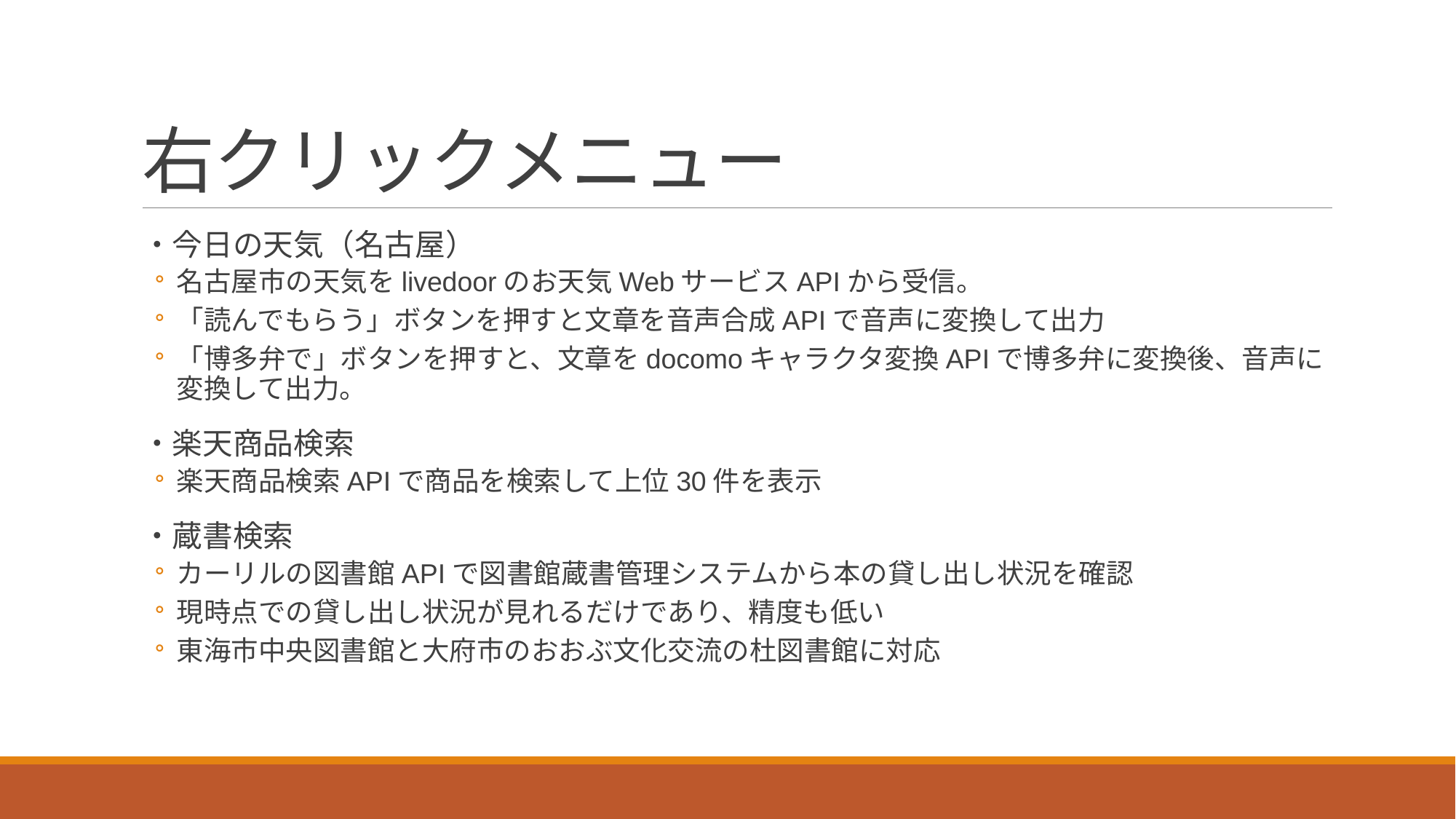

# 右クリックメニュー
・今日の天気（名古屋）
名古屋市の天気をlivedoorのお天気WebサービスAPIから受信。
「読んでもらう」ボタンを押すと文章を音声合成APIで音声に変換して出力
「博多弁で」ボタンを押すと、文章をdocomoキャラクタ変換APIで博多弁に変換後、音声に変換して出力。
・楽天商品検索
楽天商品検索APIで商品を検索して上位30件を表示
・蔵書検索
カーリルの図書館APIで図書館蔵書管理システムから本の貸し出し状況を確認
現時点での貸し出し状況が見れるだけであり、精度も低い
東海市中央図書館と大府市のおおぶ文化交流の杜図書館に対応